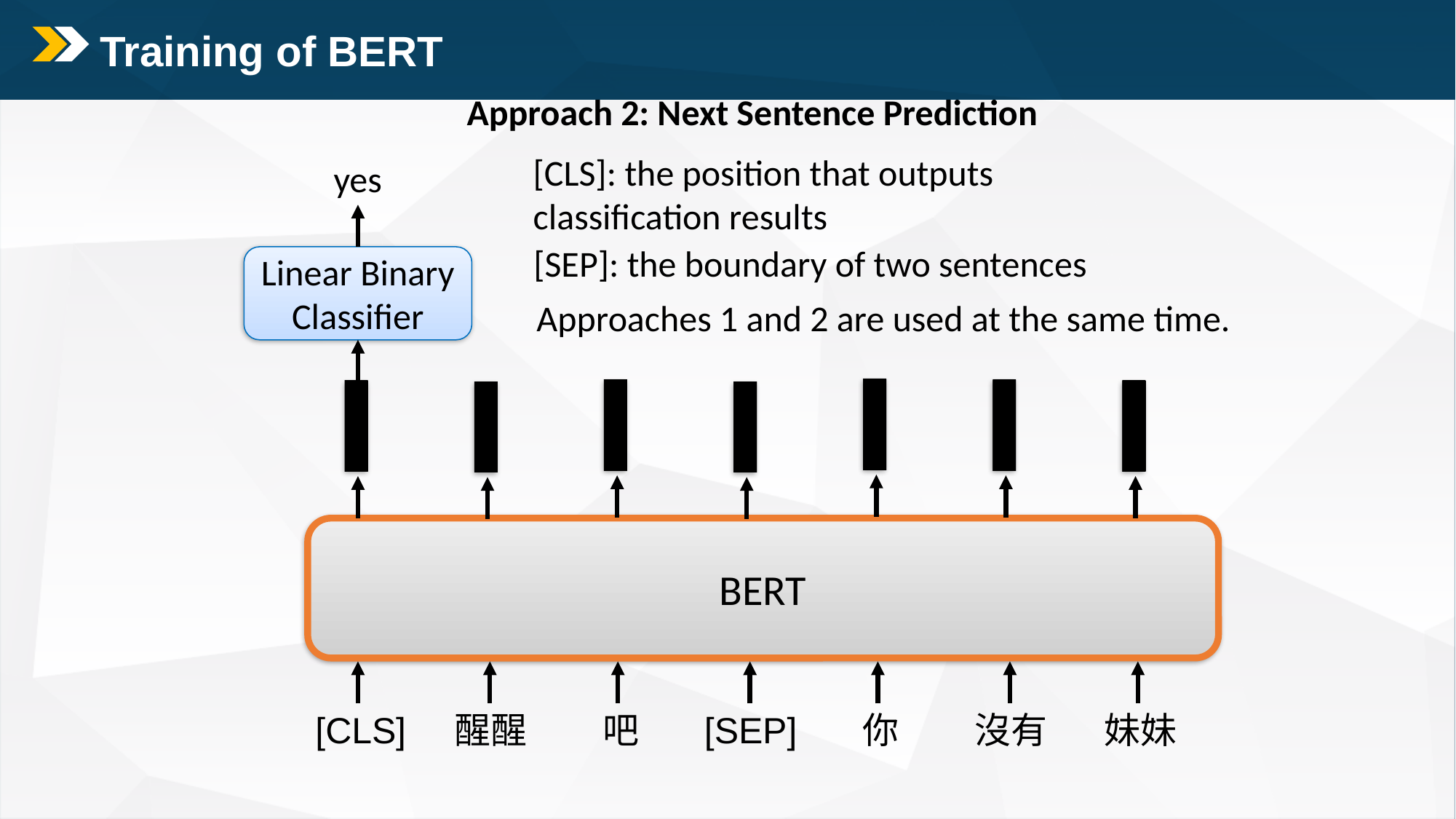

# Training of BERT
Approach 2: Next Sentence Prediction

[CLS]: the position that outputs classification results
yes
[SEP]: the boundary of two sentences
Linear Binary
Classifier
Approaches 1 and 2 are used at the same time.

BERT
[CLS]
醒醒
吧
[SEP]
你
沒有
妹妹